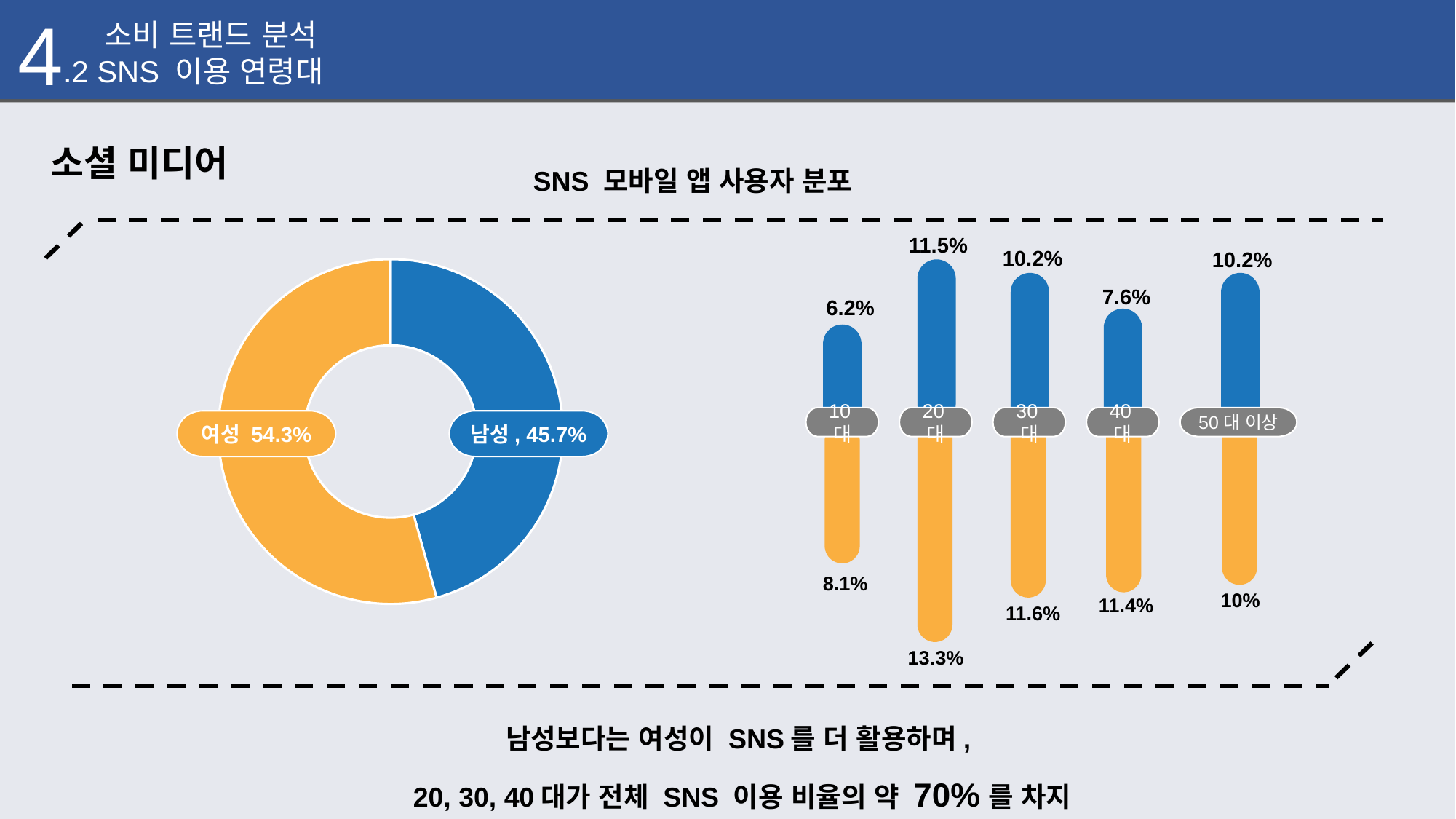

4
.1 소비 트랜드 분석
.2 SNS 이용 연령대
소셜 미디어
SNS 모바일 앱 사용자 분포
11.5%
10.2%
10.2%

7.6%
6.2%

10대
20대
30대
40대
50대 이상

8.1%
10%
11.4%
11.6%
13.3%

### Chart

| Category |  |
|---|---|
| 남성 | 0.457 |
| 여성 | 0.543 |
여성 54.3%
남성, 45.7%
남성보다는 여성이 SNS를 더 활용하며,
20, 30, 40대가 전체 SNS 이용 비율의 약 70%를 차지